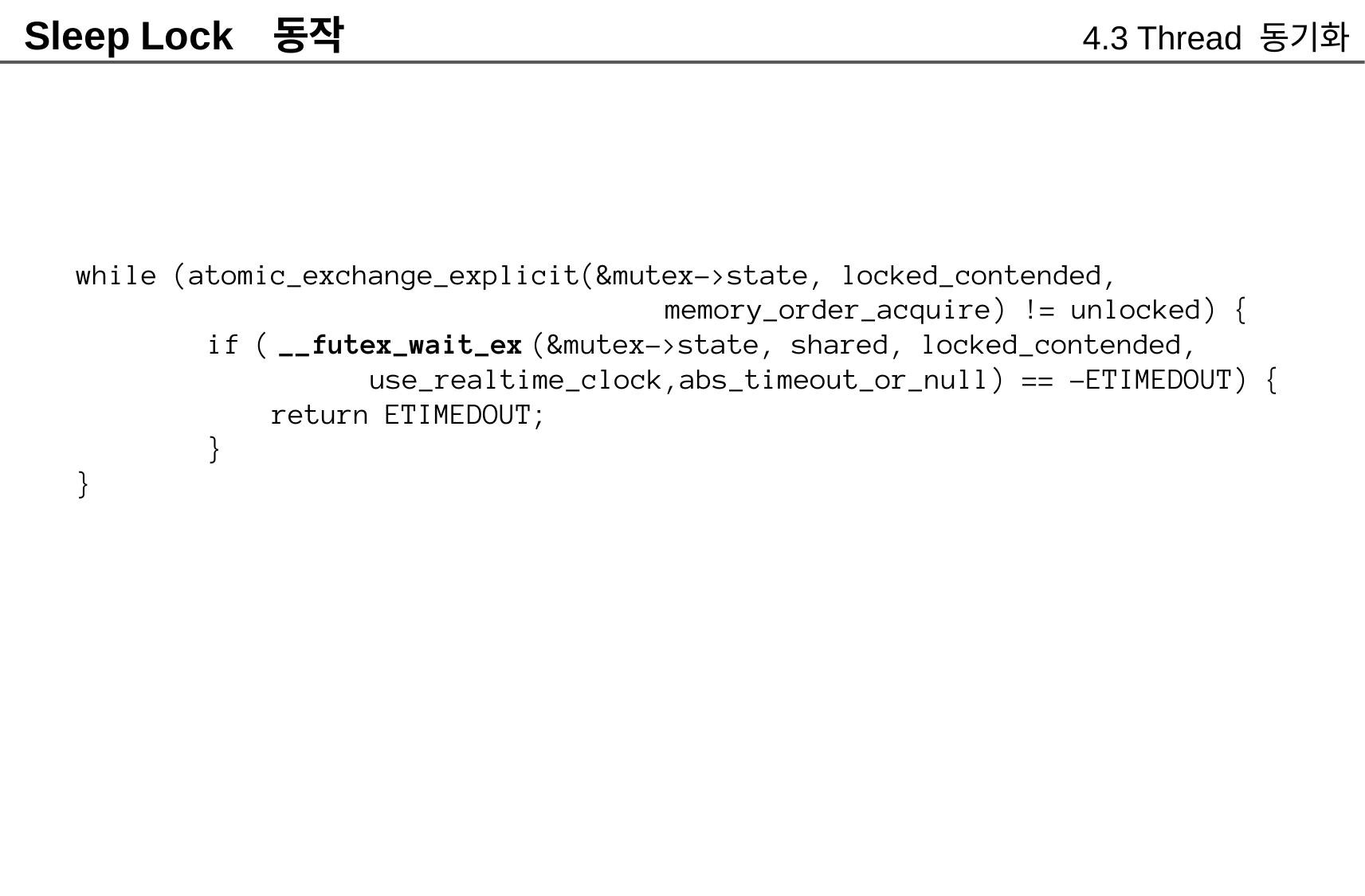

Sleep Lock   동작
4.3 Thread 동기화

while  (atomic_exchange_explicit(&mutex->state,  locked_contended,
				memory_order_acquire)  !=  unlocked)  {
	if  ( __futex_wait_ex (&mutex->state,  shared,  locked_contended,
			use_realtime_clock,abs_timeout_or_null)  ==  -ETIMEDOUT)  {
		return  ETIMEDOUT;
	}
}